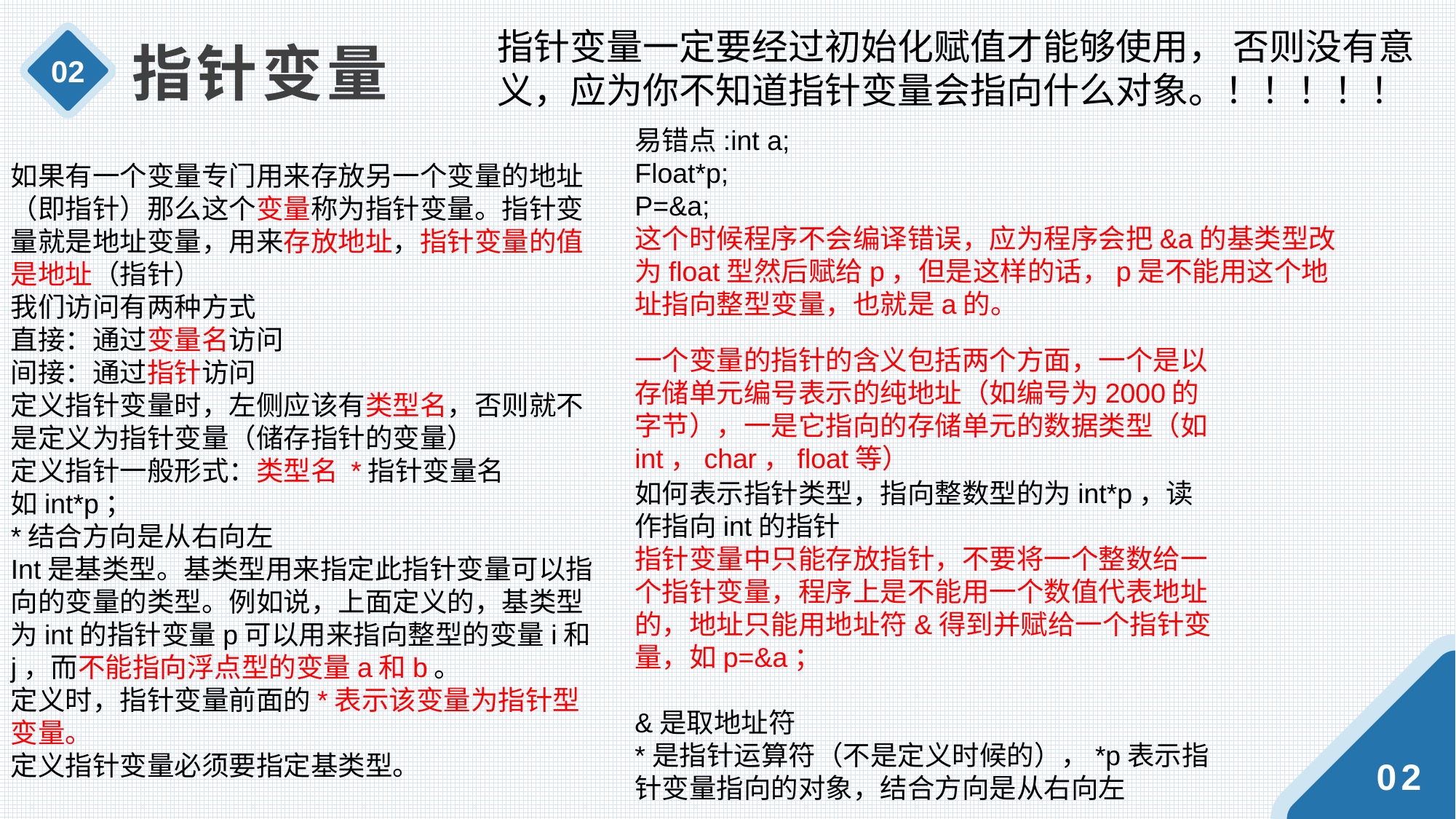

指针变量一定要经过初始化赋值才能够使用， 否则没有意义，应为你不知道指针变量会指向什么对象。！！！！！
指针变量

02
易错点:int a;
Float*p;
P=&a;
这个时候程序不会编译错误，应为程序会把&a的基类型改为float型然后赋给p，但是这样的话，p是不能用这个地址指向整型变量，也就是a的。
如果有一个变量专门用来存放另一个变量的地址（即指针）那么这个变量称为指针变量。指针变量就是地址变量，用来存放地址，指针变量的值是地址（指针）
我们访问有两种方式
直接：通过变量名访问
间接：通过指针访问
定义指针变量时，左侧应该有类型名，否则就不是定义为指针变量（储存指针的变量）
定义指针一般形式：类型名 *指针变量名
如int*p；
*结合方向是从右向左
Int是基类型。基类型用来指定此指针变量可以指向的变量的类型。例如说，上面定义的，基类型为int的指针变量p可以用来指向整型的变量i和j，而不能指向浮点型的变量a和b。
定义时，指针变量前面的*表示该变量为指针型变量。
定义指针变量必须要指定基类型。
一个变量的指针的含义包括两个方面，一个是以存储单元编号表示的纯地址（如编号为2000的字节），一是它指向的存储单元的数据类型（如int，char，float等）
如何表示指针类型，指向整数型的为int*p，读作指向int的指针
指针变量中只能存放指针，不要将一个整数给一个指针变量，程序上是不能用一个数值代表地址的，地址只能用地址符&得到并赋给一个指针变量，如p=&a；

&是取地址符
*是指针运算符（不是定义时候的），*p表示指针变量指向的对象，结合方向是从右向左

02